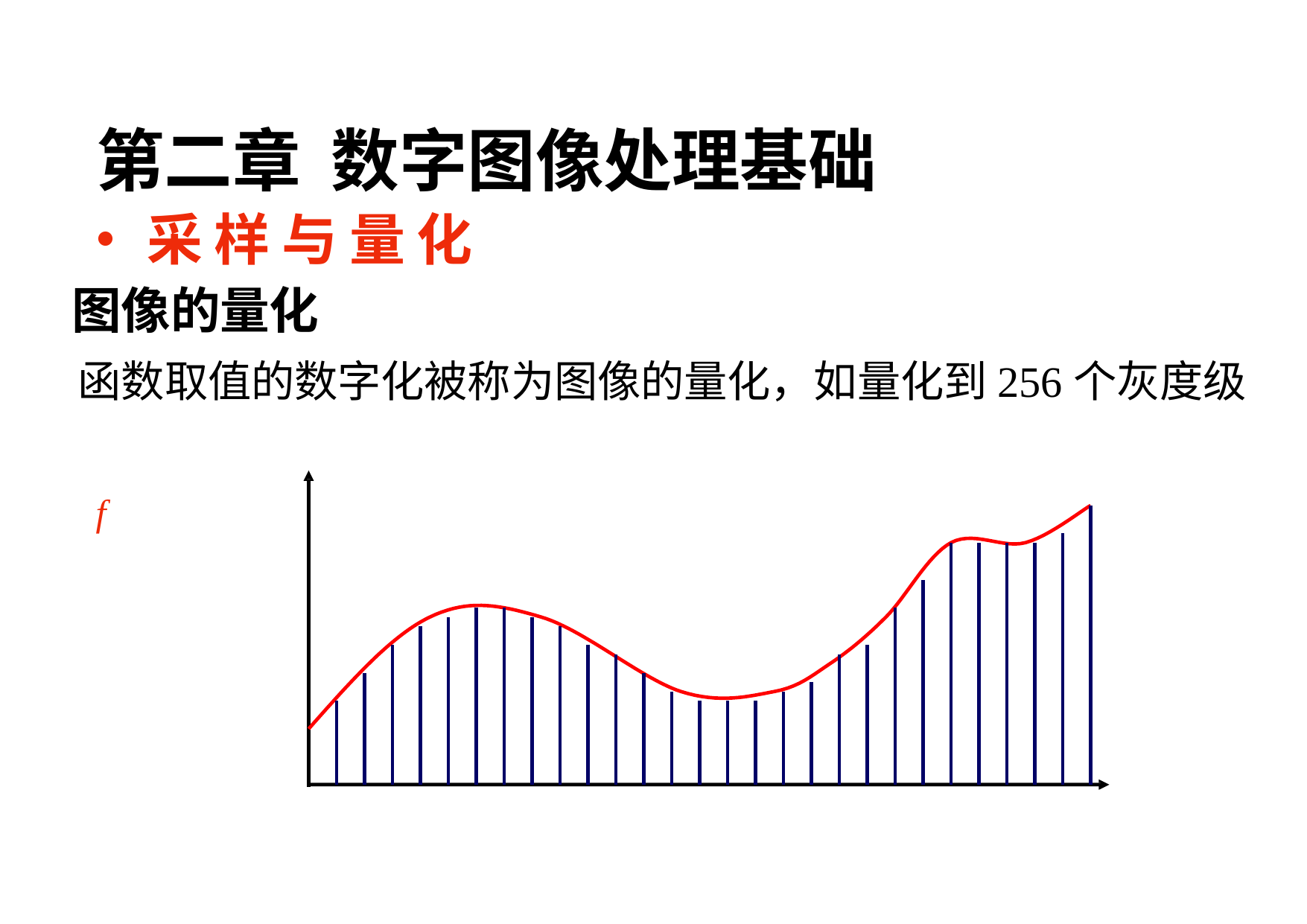

第二章  数字图像处理基础
•	采样与量化
# 图像的量化
函数取值的数字化被称为图像的量化，如量化到256个灰度级

f

60